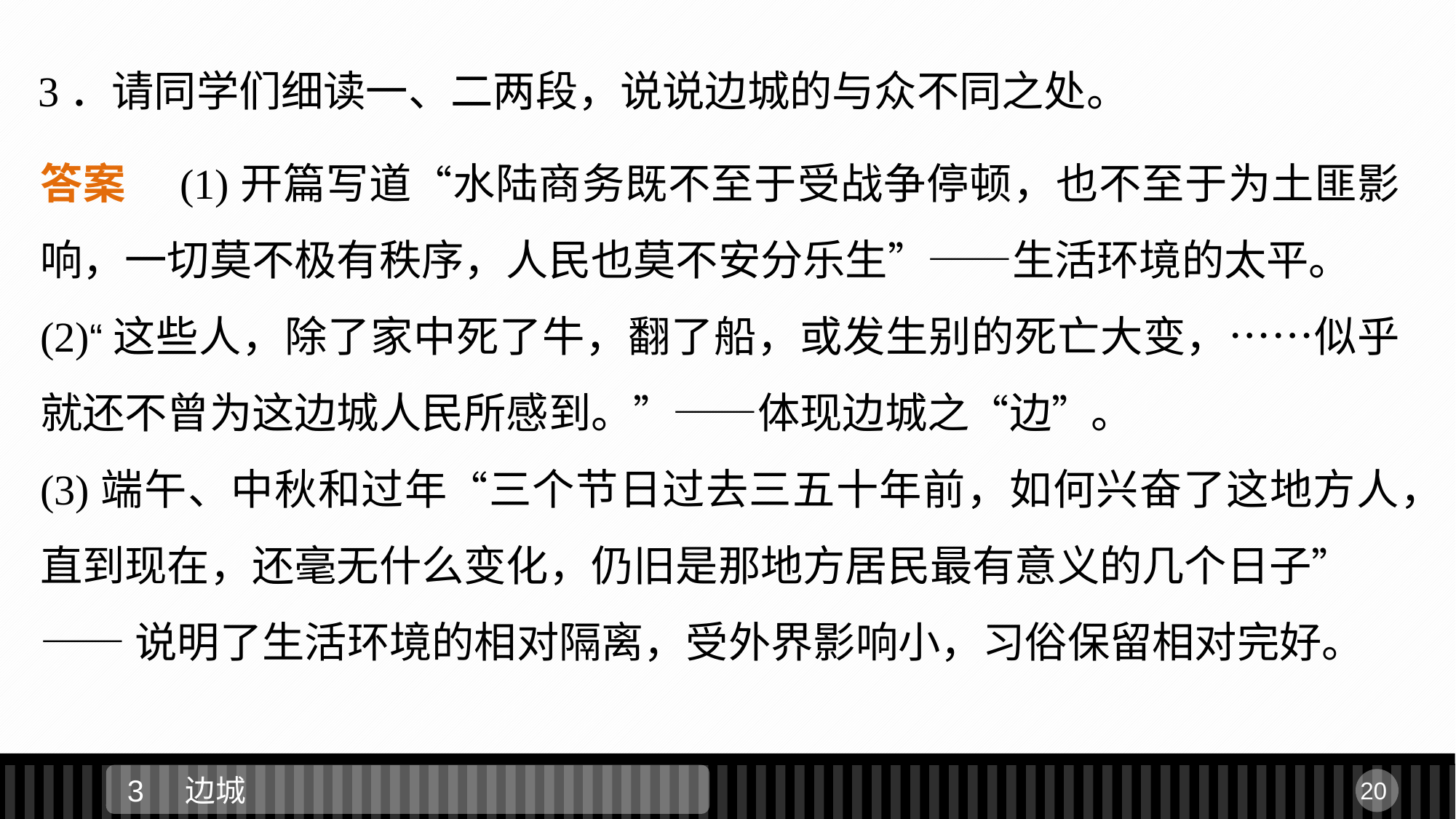

3．请同学们细读一、二两段，说说边城的与众不同之处。
答案　(1)开篇写道“水陆商务既不至于受战争停顿，也不至于为土匪影响，一切莫不极有秩序，人民也莫不安分乐生”——生活环境的太平。
(2)“这些人，除了家中死了牛，翻了船，或发生别的死亡大变，……似乎就还不曾为这边城人民所感到。”——体现边城之“边”。
(3)端午、中秋和过年“三个节日过去三五十年前，如何兴奋了这地方人，直到现在，还毫无什么变化，仍旧是那地方居民最有意义的几个日子”
——说明了生活环境的相对隔离，受外界影响小，习俗保留相对完好。